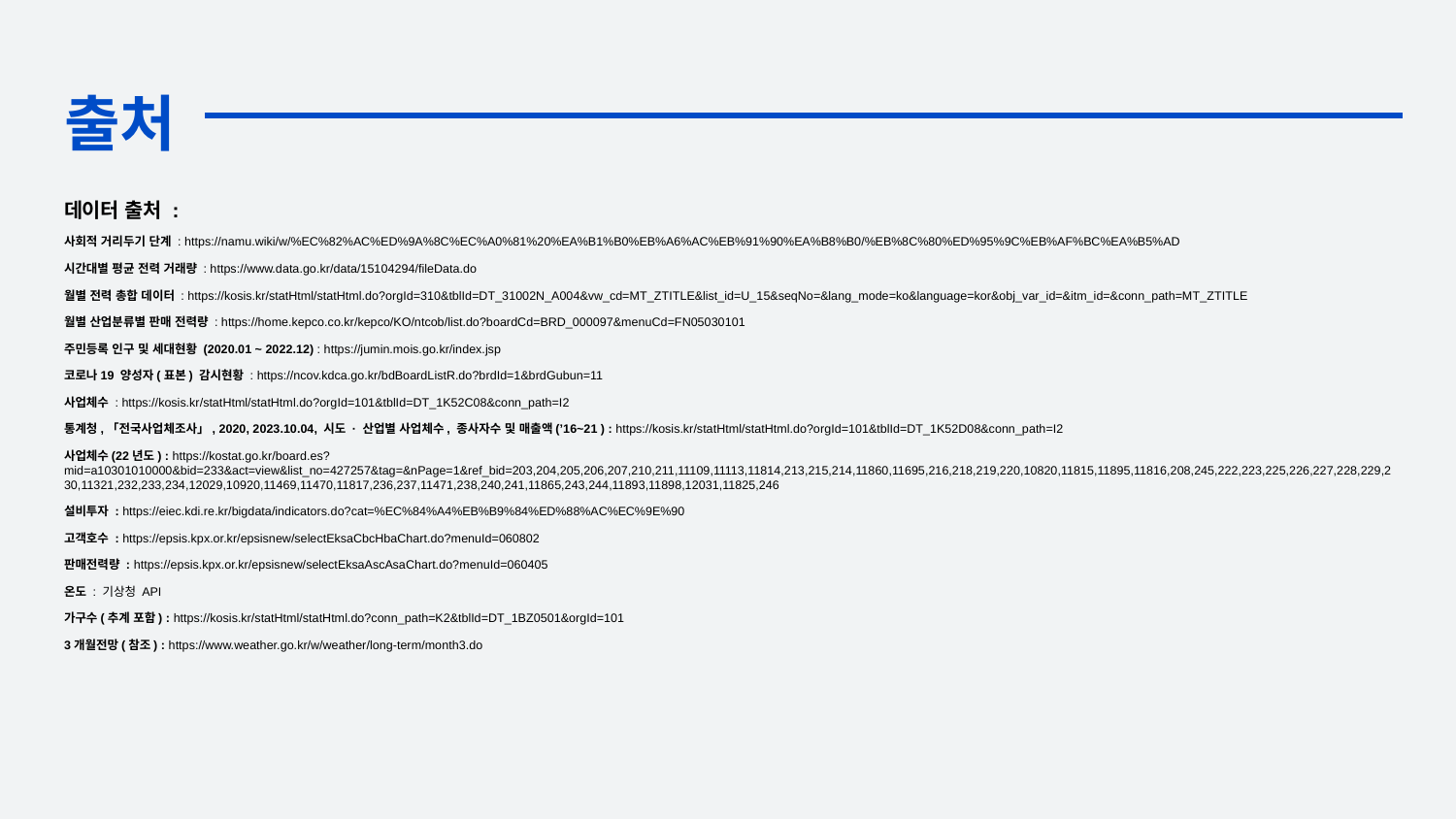

# 출처
데이터 출처 :
사회적 거리두기 단계 : https://namu.wiki/w/%EC%82%AC%ED%9A%8C%EC%A0%81%20%EA%B1%B0%EB%A6%AC%EB%91%90%EA%B8%B0/%EB%8C%80%ED%95%9C%EB%AF%BC%EA%B5%AD
시간대별 평균 전력 거래량 : https://www.data.go.kr/data/15104294/fileData.do
월별 전력 총합 데이터 : https://kosis.kr/statHtml/statHtml.do?orgId=310&tblId=DT_31002N_A004&vw_cd=MT_ZTITLE&list_id=U_15&seqNo=&lang_mode=ko&language=kor&obj_var_id=&itm_id=&conn_path=MT_ZTITLE
월별 산업분류별 판매 전력량 : https://home.kepco.co.kr/kepco/KO/ntcob/list.do?boardCd=BRD_000097&menuCd=FN05030101
주민등록 인구 및 세대현황 (2020.01 ~ 2022.12) : https://jumin.mois.go.kr/index.jsp
코로나19 양성자(표본) 감시현황 : https://ncov.kdca.go.kr/bdBoardListR.do?brdId=1&brdGubun=11
사업체수 : https://kosis.kr/statHtml/statHtml.do?orgId=101&tblId=DT_1K52C08&conn_path=I2
통계청,「전국사업체조사」, 2020, 2023.10.04, 시도 · 산업별 사업체수, 종사자수 및 매출액(’16~21 ) : https://kosis.kr/statHtml/statHtml.do?orgId=101&tblId=DT_1K52D08&conn_path=I2
사업체수(22년도) : https://kostat.go.kr/board.es?mid=a10301010000&bid=233&act=view&list_no=427257&tag=&nPage=1&ref_bid=203,204,205,206,207,210,211,11109,11113,11814,213,215,214,11860,11695,216,218,219,220,10820,11815,11895,11816,208,245,222,223,225,226,227,228,229,230,11321,232,233,234,12029,10920,11469,11470,11817,236,237,11471,238,240,241,11865,243,244,11893,11898,12031,11825,246
설비투자 : https://eiec.kdi.re.kr/bigdata/indicators.do?cat=%EC%84%A4%EB%B9%84%ED%88%AC%EC%9E%90
고객호수 : https://epsis.kpx.or.kr/epsisnew/selectEksaCbcHbaChart.do?menuId=060802
판매전력량 : https://epsis.kpx.or.kr/epsisnew/selectEksaAscAsaChart.do?menuId=060405
온도 : 기상청 API
가구수(추계 포함) : https://kosis.kr/statHtml/statHtml.do?conn_path=K2&tblId=DT_1BZ0501&orgId=101
3개월전망(참조) : https://www.weather.go.kr/w/weather/long-term/month3.do